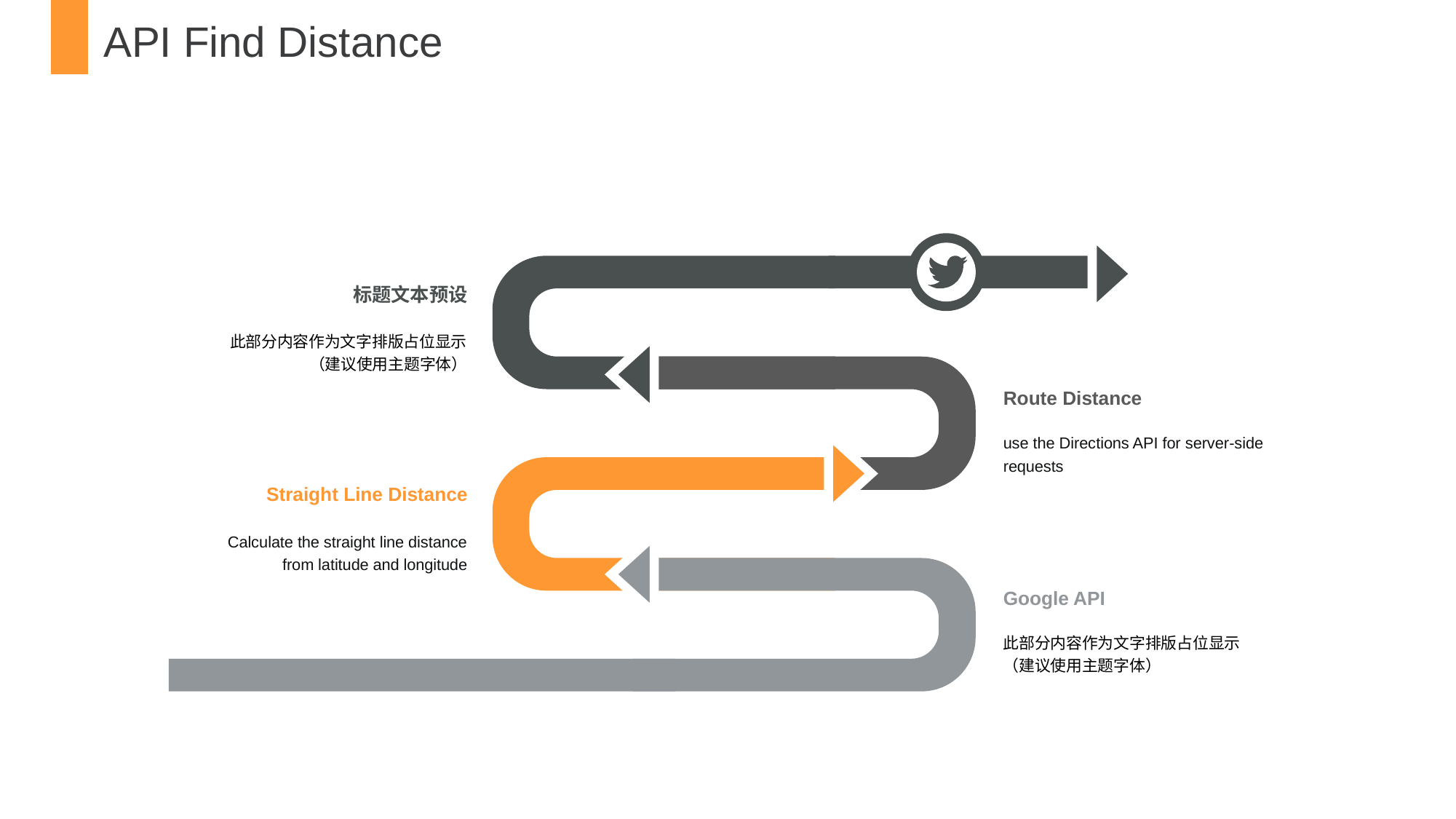

API Find Distance

标题文本预设
此部分内容作为文字排版占位显示
（建议使用主题字体）

Route Distance
use the Directions API for server-side requests

Straight Line Distance
Calculate the straight line distance from latitude and longitude

Google API
此部分内容作为文字排版占位显示
（建议使用主题字体）